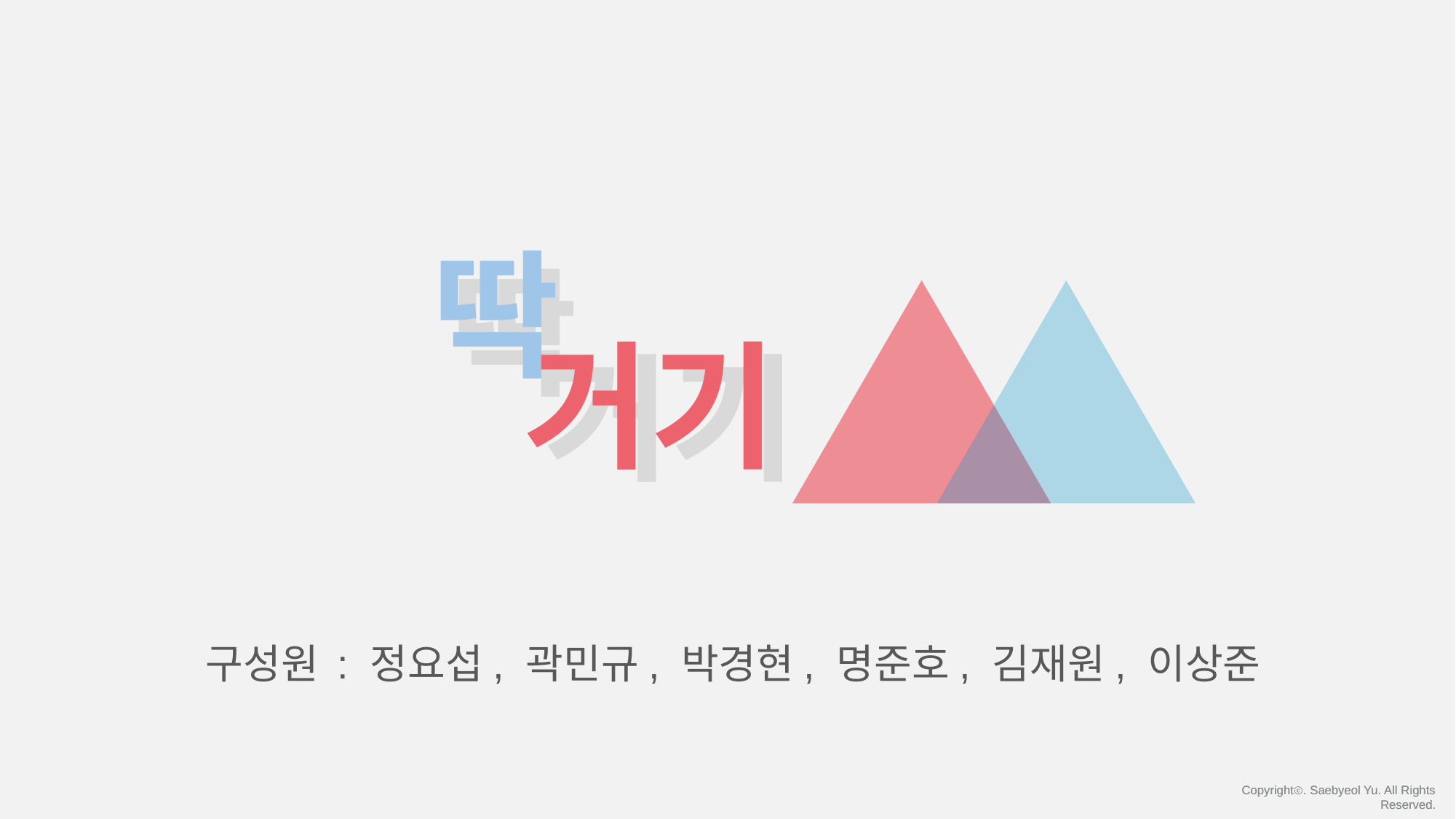

딱
딱

거기
거기
구성원 : 정요섭, 곽민규, 박경현, 명준호, 김재원, 이상준
Copyrightⓒ. Saebyeol Yu. All Rights Reserved.